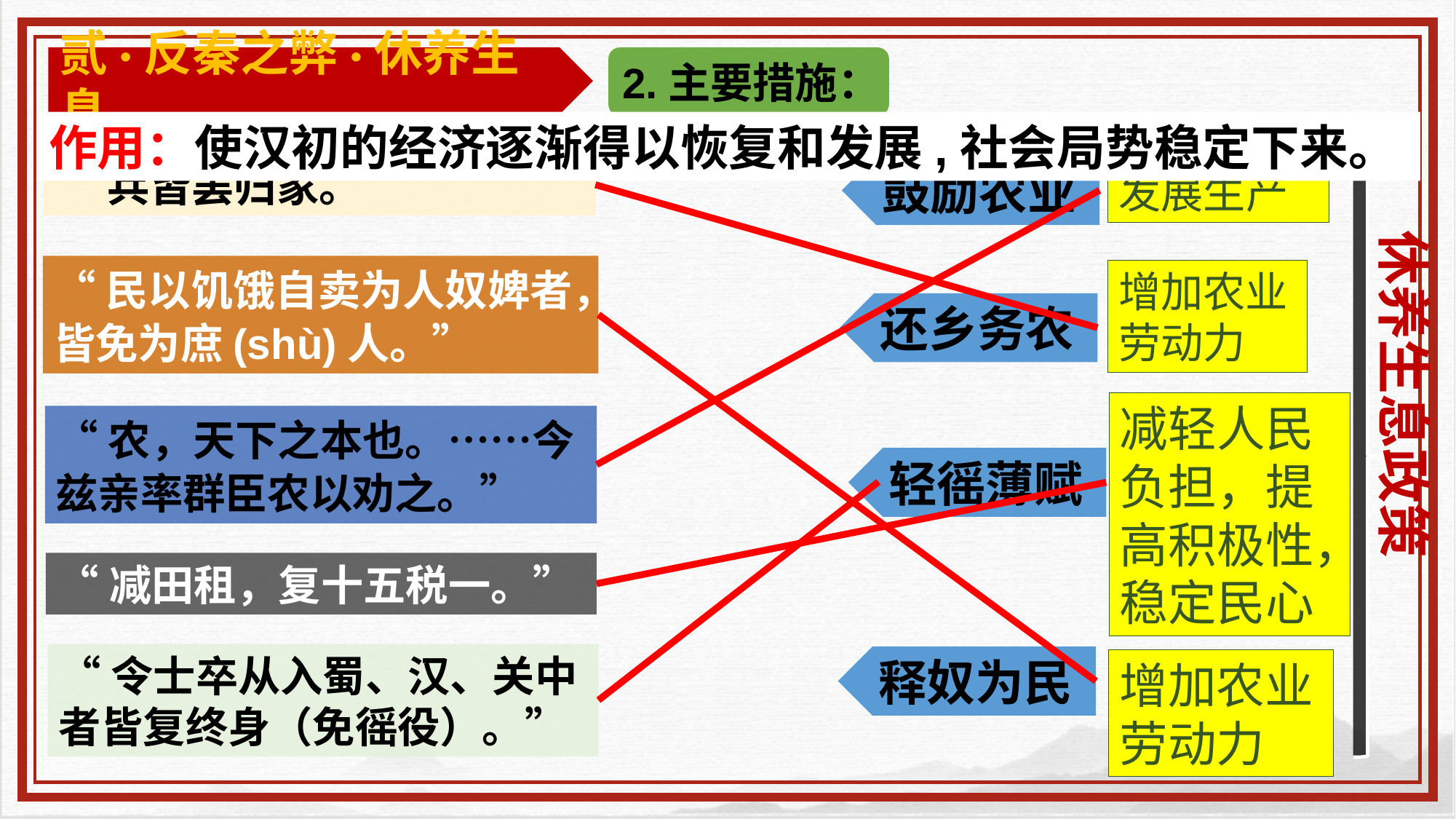

贰·反秦之弊·休养生息
2.主要措施：
作用：使汉初的经济逐渐得以恢复和发展,社会局势稳定下来。
“兵皆罢归家。”

鼓励农业
发展生产
休养生息政策
“民以饥饿自卖为人奴婢者，皆免为庶(shù)人。”
增加农业劳动力
还乡务农
减轻人民负担，提高积极性，稳定民心
“农，天下之本也。……今兹亲率群臣农以劝之。”
轻徭薄赋
“减田租，复十五税一。”
“令士卒从入蜀、汉、关中者皆复终身（免徭役）。”
释奴为民
增加农业劳动力